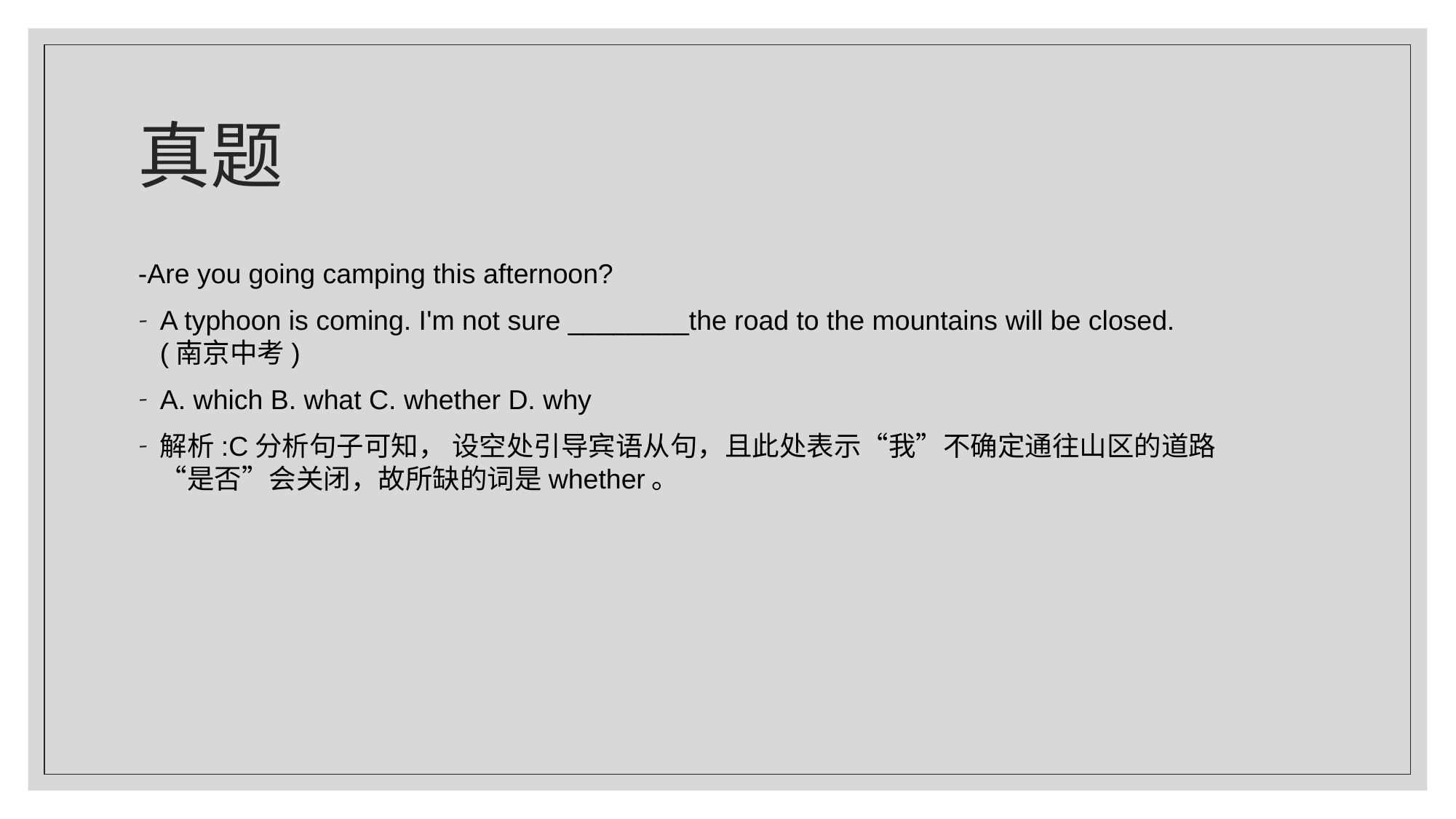

# 真题
-Are you going camping this afternoon?
A typhoon is coming. I'm not sure ________the road to the mountains will be closed. (南京中考)
A. which B. what C. whether D. why
解析:C分析句子可知， 设空处引导宾语从句，且此处表示“我”不确定通往山区的道路“是否”会关闭，故所缺的词是whether。